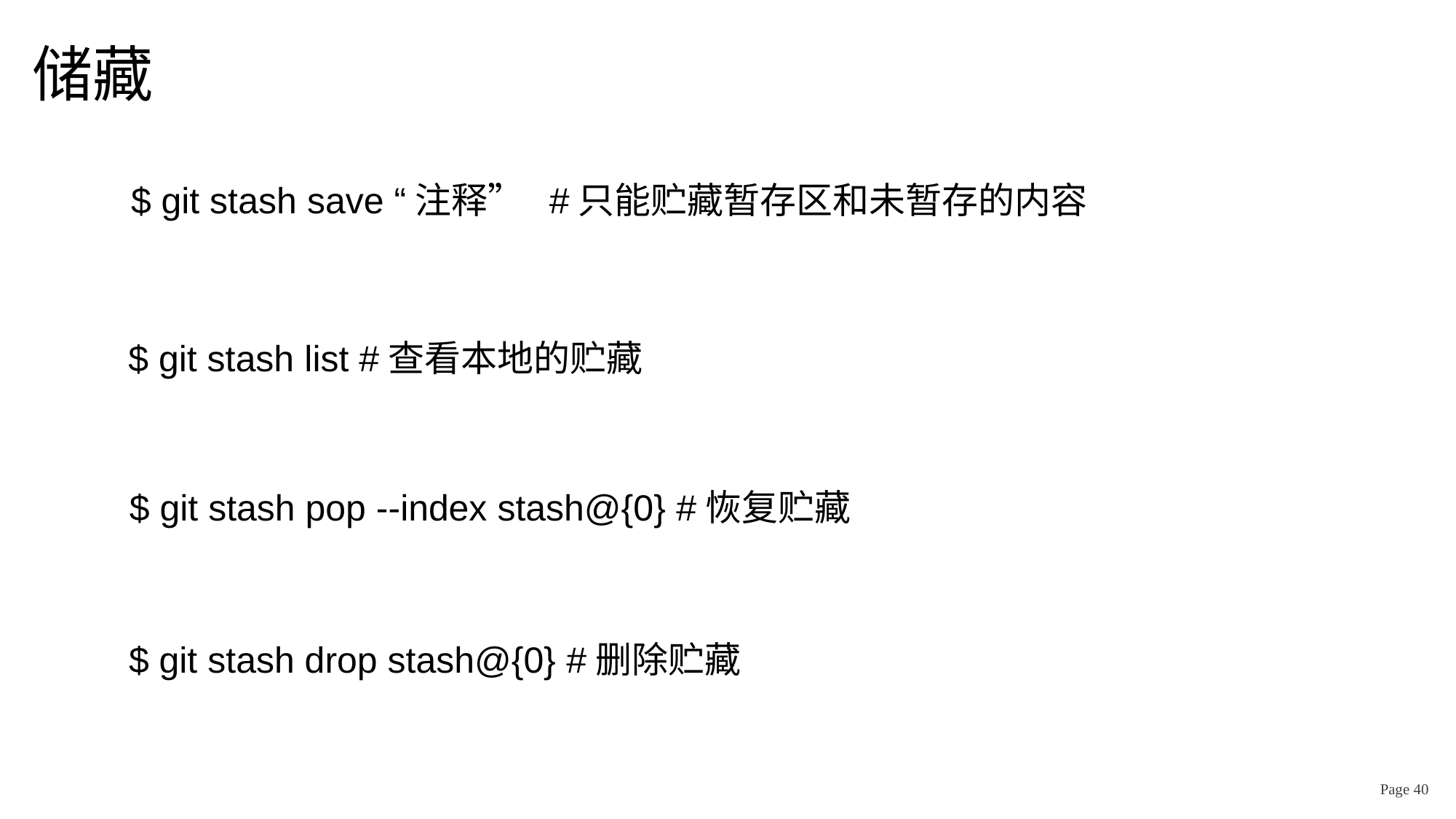

# 储藏
$ git stash save “注释”  #只能贮藏暂存区和未暂存的内容
$ git stash list #查看本地的贮藏
$ git stash pop --index stash@{0} #恢复贮藏
$ git stash drop stash@{0} #删除贮藏